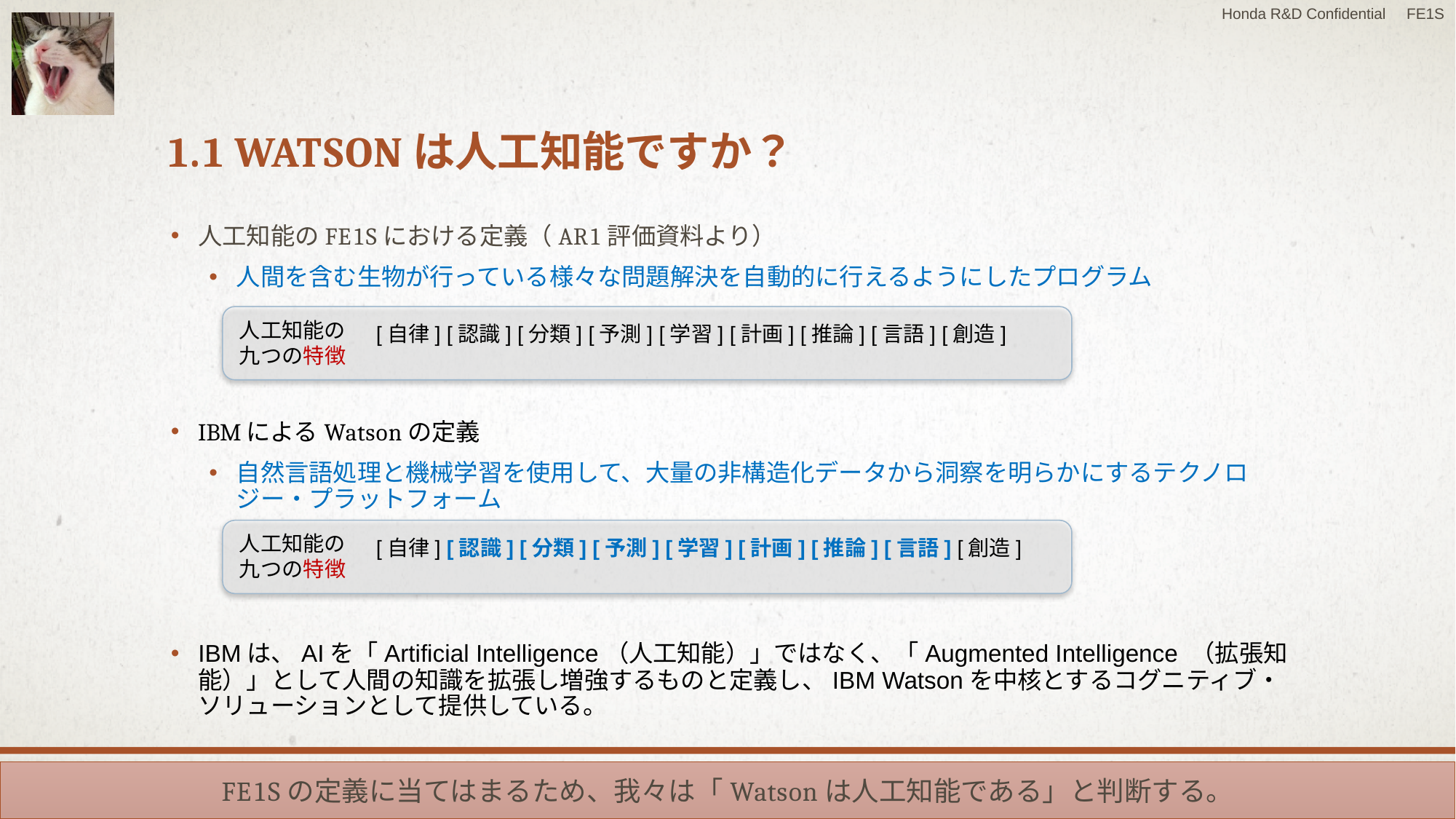

Honda R&D Confidential     FE1S
# 1.1 Watsonは人工知能ですか？
人工知能のFE1Sにおける定義（AR1評価資料より）
人間を含む生物が行っている様々な問題解決を自動的に行えるようにしたプログラム

IBMによるWatsonの定義
自然言語処理と機械学習を使用して、大量の非構造化データから洞察を明らかにするテクノロジー・プラットフォーム

IBMは、AIを「Artificial Intelligence（人工知能）」ではなく、「Augmented Intelligence （拡張知能）」として人間の知識を拡張し増強するものと定義し、IBM Watsonを中核とするコグニティブ・ソリューションとして提供している。

人工知能の
九つの特徴
[自律] [認識] [分類] [予測] [学習] [計画] [推論] [言語] [創造]

人工知能の
九つの特徴
[自律] [認識] [分類] [予測] [学習] [計画] [推論] [言語] [創造]
FE1Sの定義に当てはまるため、我々は「Watsonは人工知能である」と判断する。